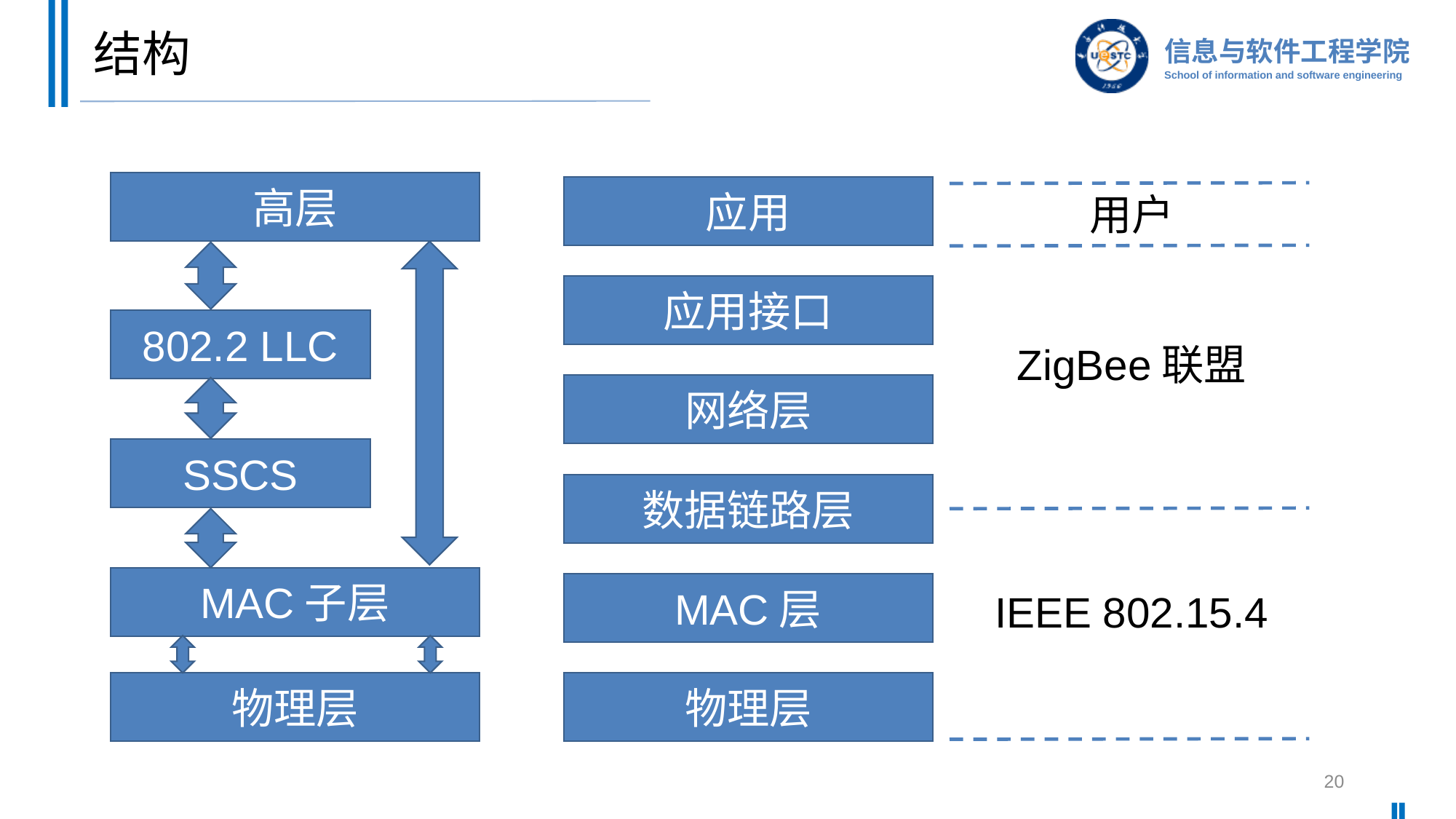

# 结构
高层
应用
用户

应用接口
802.2 LLC
ZigBee联盟
网络层

SSCS
数据链路层

MAC子层
MAC层
IEEE 802.15.4

物理层
物理层
20